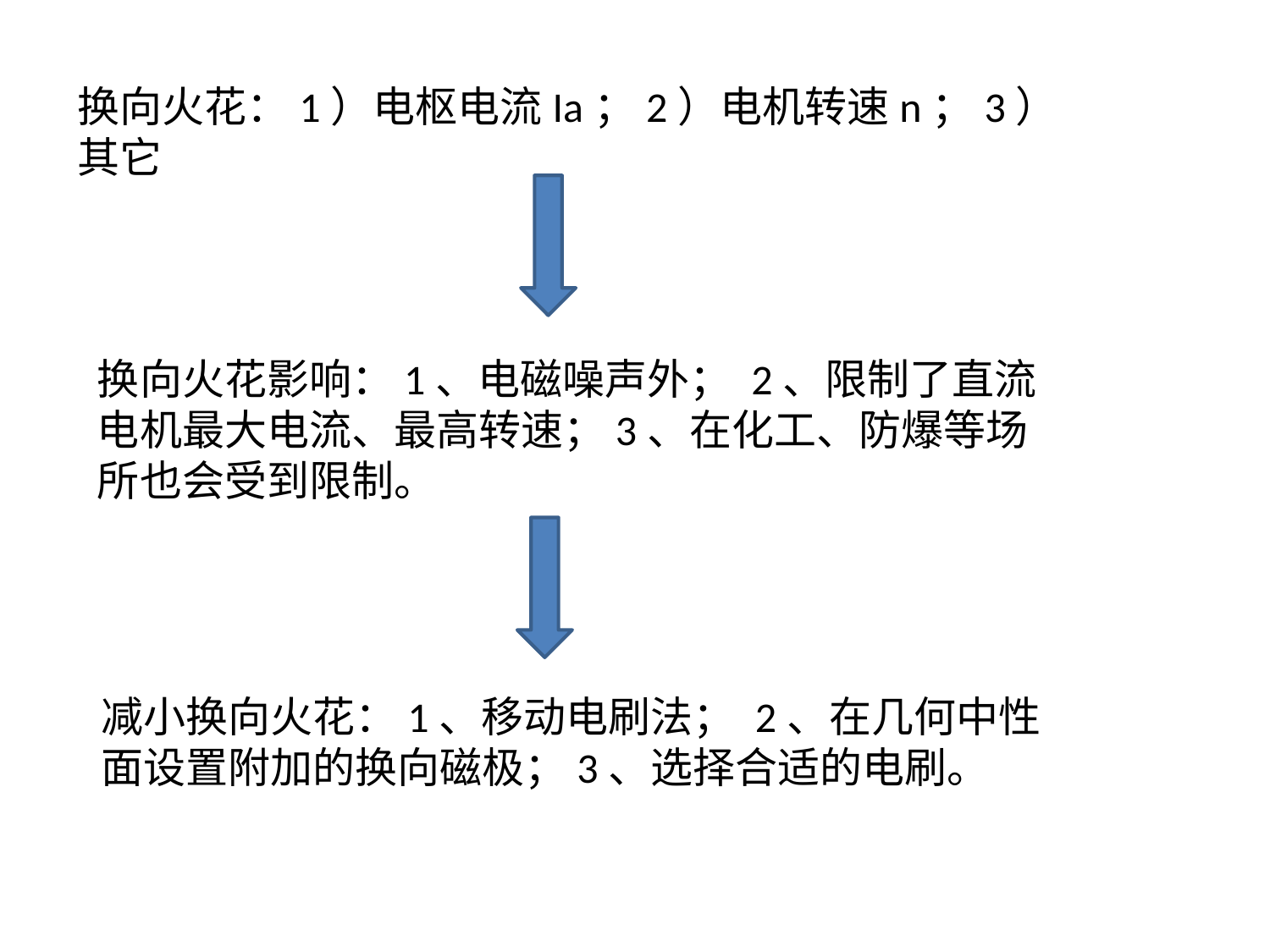

换向火花：1）电枢电流Ia；2）电机转速n；3）其它

换向火花影响：1、电磁噪声外； 2、限制了直流电机最大电流、最高转速；3、在化工、防爆等场所也会受到限制。

减小换向火花：1、移动电刷法； 2、在几何中性面设置附加的换向磁极；3、选择合适的电刷。